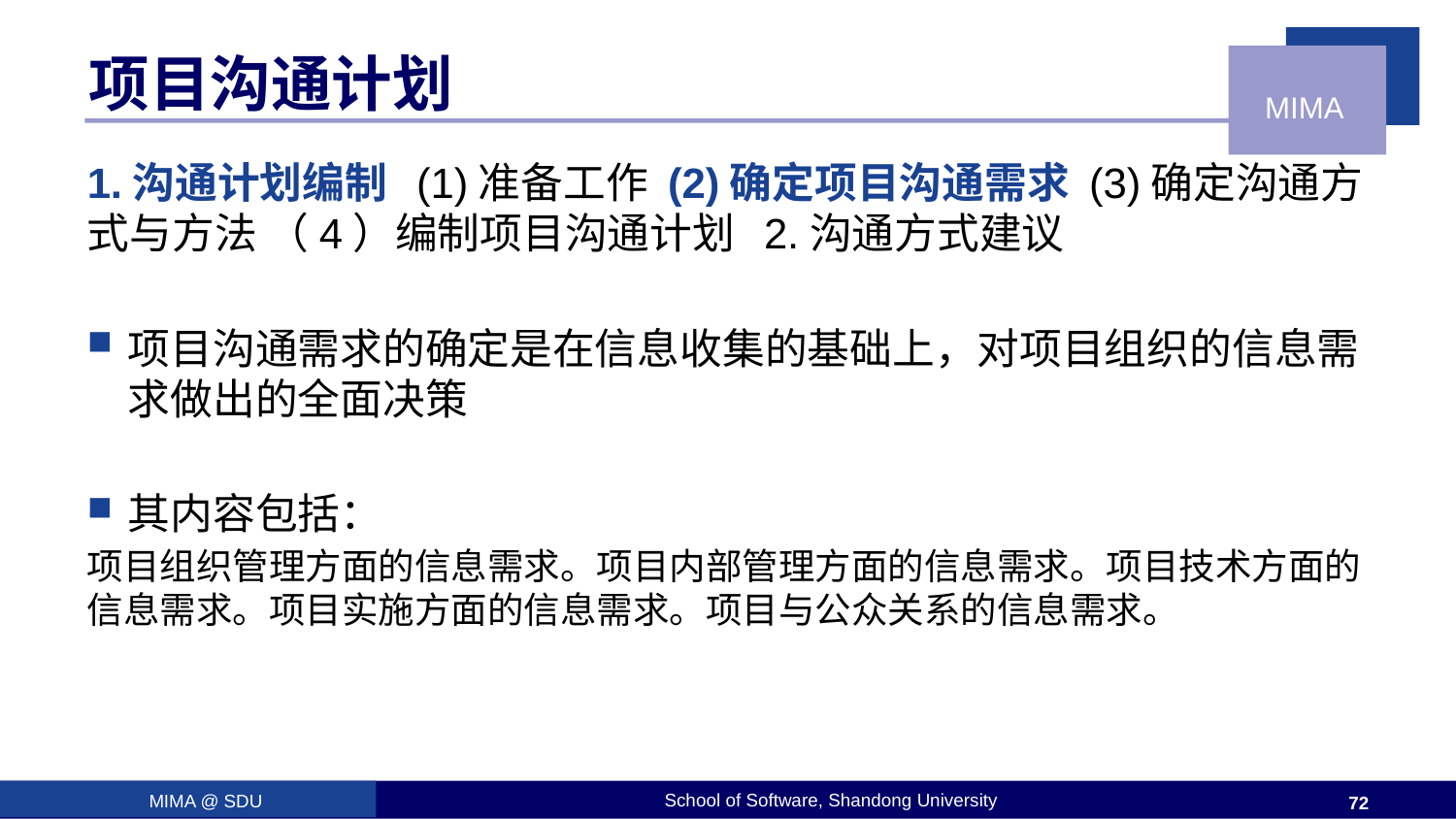

# 项目沟通计划
1.沟通计划编制  (1)准备工作 (2)确定项目沟通需求 (3)确定沟通方式与方法 （4）编制项目沟通计划  2.沟通方式建议

项目沟通需求的确定是在信息收集的基础上，对项目组织的信息需求做出的全面决策

其内容包括：
项目组织管理方面的信息需求。项目内部管理方面的信息需求。项目技术方面的信息需求。项目实施方面的信息需求。项目与公众关系的信息需求。